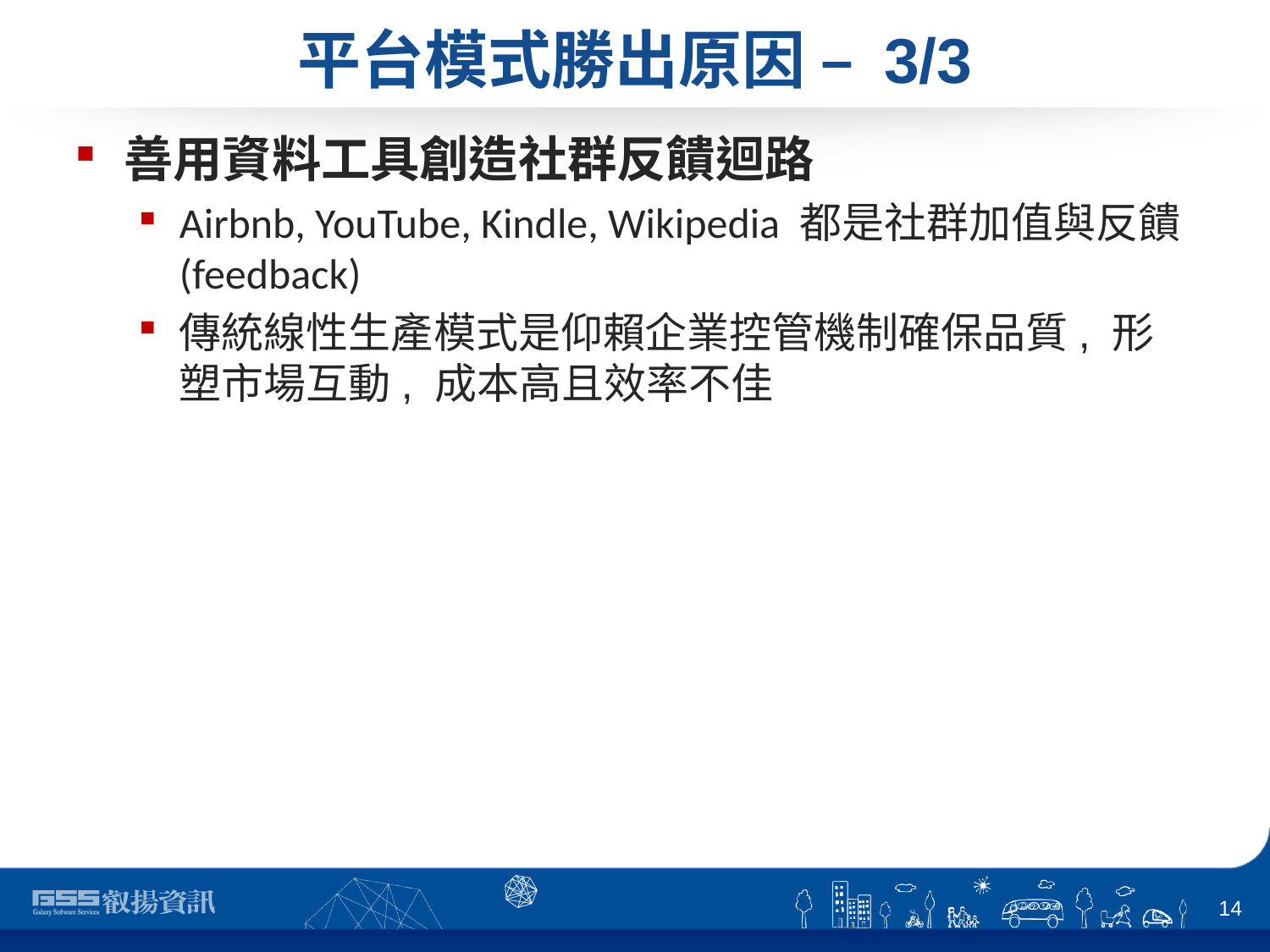

# 平台模式勝出原因 – 3/3
善用資料工具創造社群反饋迴路
Airbnb, YouTube, Kindle, Wikipedia 都是社群加值與反饋(feedback)
傳統線性生產模式是仰賴企業控管機制確保品質, 形塑市場互動, 成本高且效率不佳
14